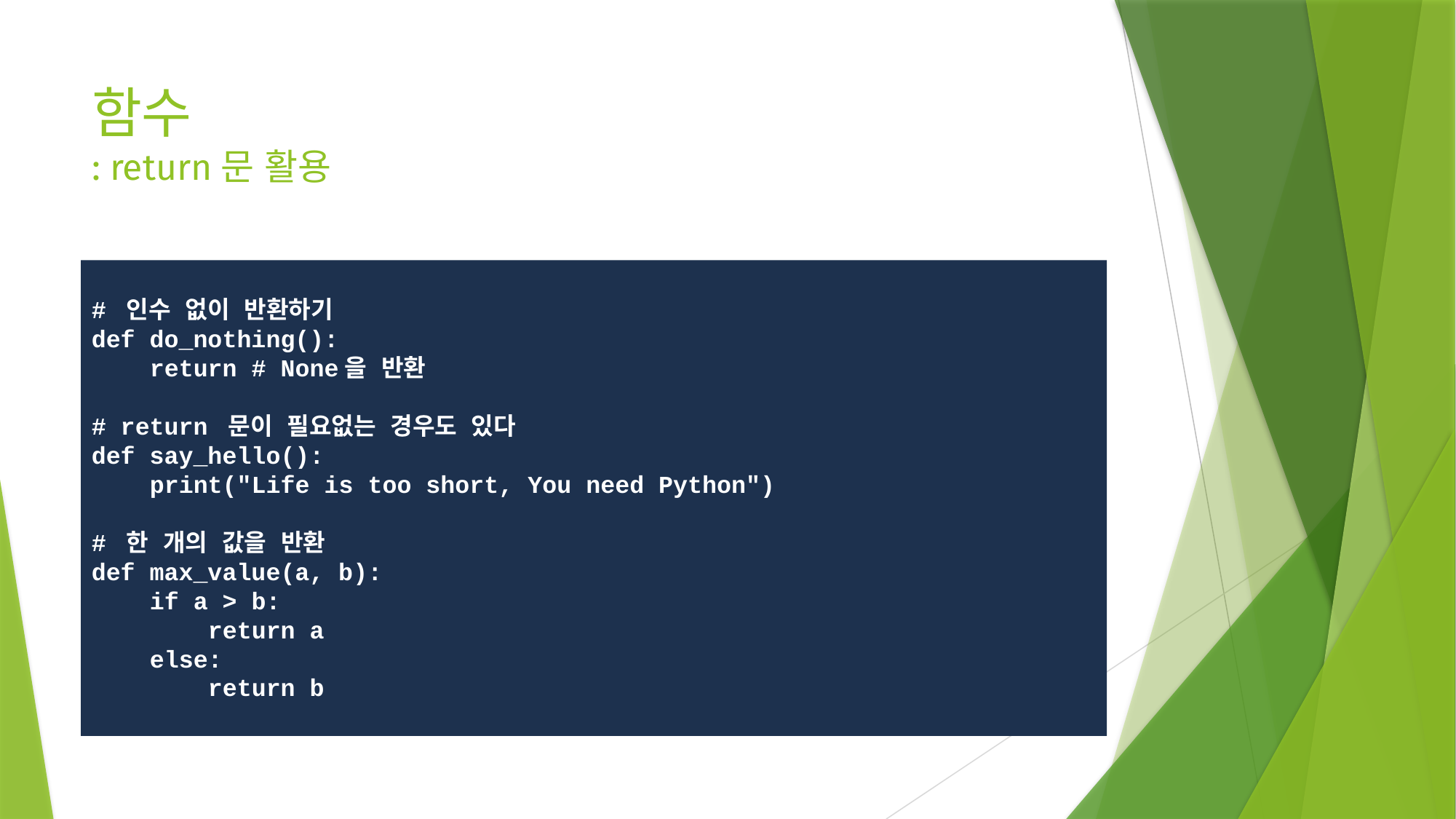

# 함수 : return문 활용

# 인수 없이 반환하기
def do_nothing():
    return # None을 반환
# return 문이 필요없는 경우도 있다
def say_hello():
    print("Life is too short, You need Python")
# 한 개의 값을 반환
def max_value(a, b):
    if a > b:
        return a
    else:
        return b